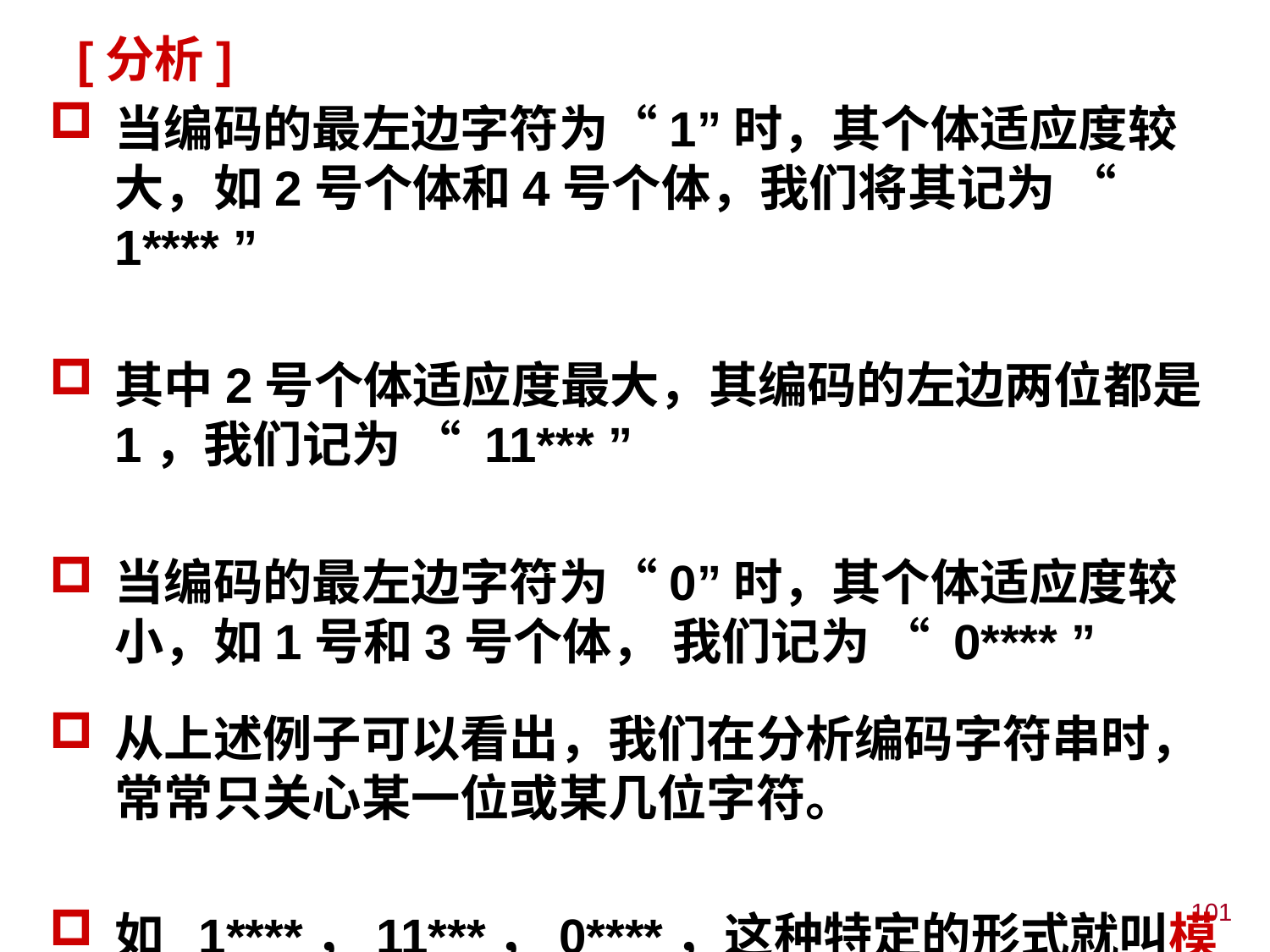

[分析]
当编码的最左边字符为“1”时，其个体适应度较大，如2号个体和4号个体，我们将其记为 “ 1**** ”

其中2号个体适应度最大，其编码的左边两位都是1，我们记为 “ 11*** ”

当编码的最左边字符为“0”时，其个体适应度较小，如1号和3号个体， 我们记为 “ 0**** ”

从上述例子可以看出，我们在分析编码字符串时，常常只关心某一位或某几位字符。

如  1****，11***，0****，这种特定的形式就叫模式。

101